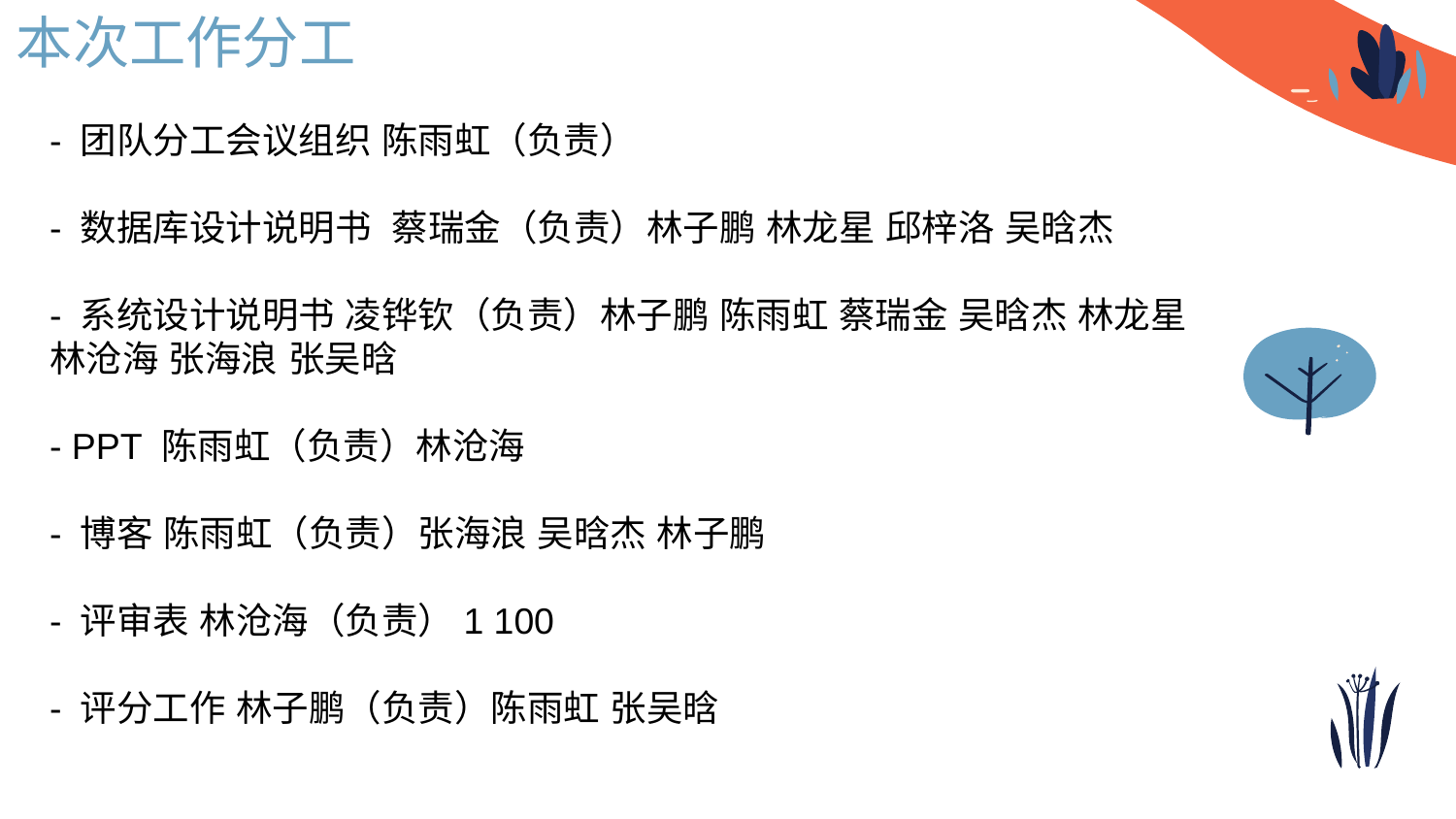

本次工作分工

- 团队分工会议组织 陈雨虹（负责）
- 数据库设计说明书  蔡瑞金（负责）林子鹏 林龙星 邱梓洛 吴晗杰
- 系统设计说明书 凌铧钦（负责）林子鹏 陈雨虹 蔡瑞金 吴晗杰 林龙星 林沧海 张海浪 张吴晗 
- PPT 陈雨虹（负责）林沧海
- 博客 陈雨虹（负责）张海浪 吴晗杰 林子鹏
- 评审表 林沧海（负责）1 100
- 评分工作 林子鹏（负责）陈雨虹 张吴晗